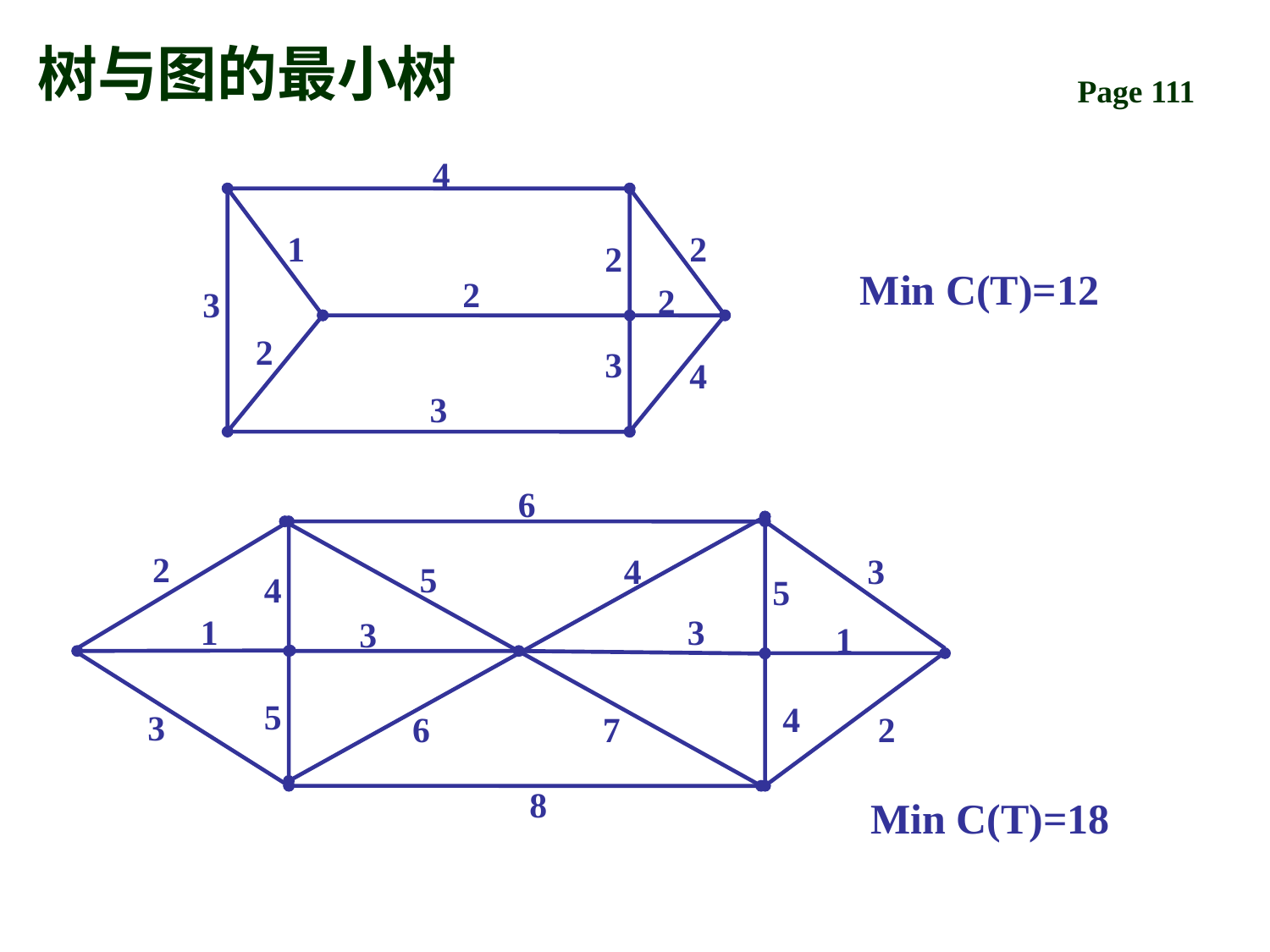

# 树与图的最小树
4

1
2
2
Min C(T)=12
2
2
3

2
3
4
3

6

2
4
3
5
4
5
1
3
3
1

5
4
3
6
7
2
8

Min C(T)=18